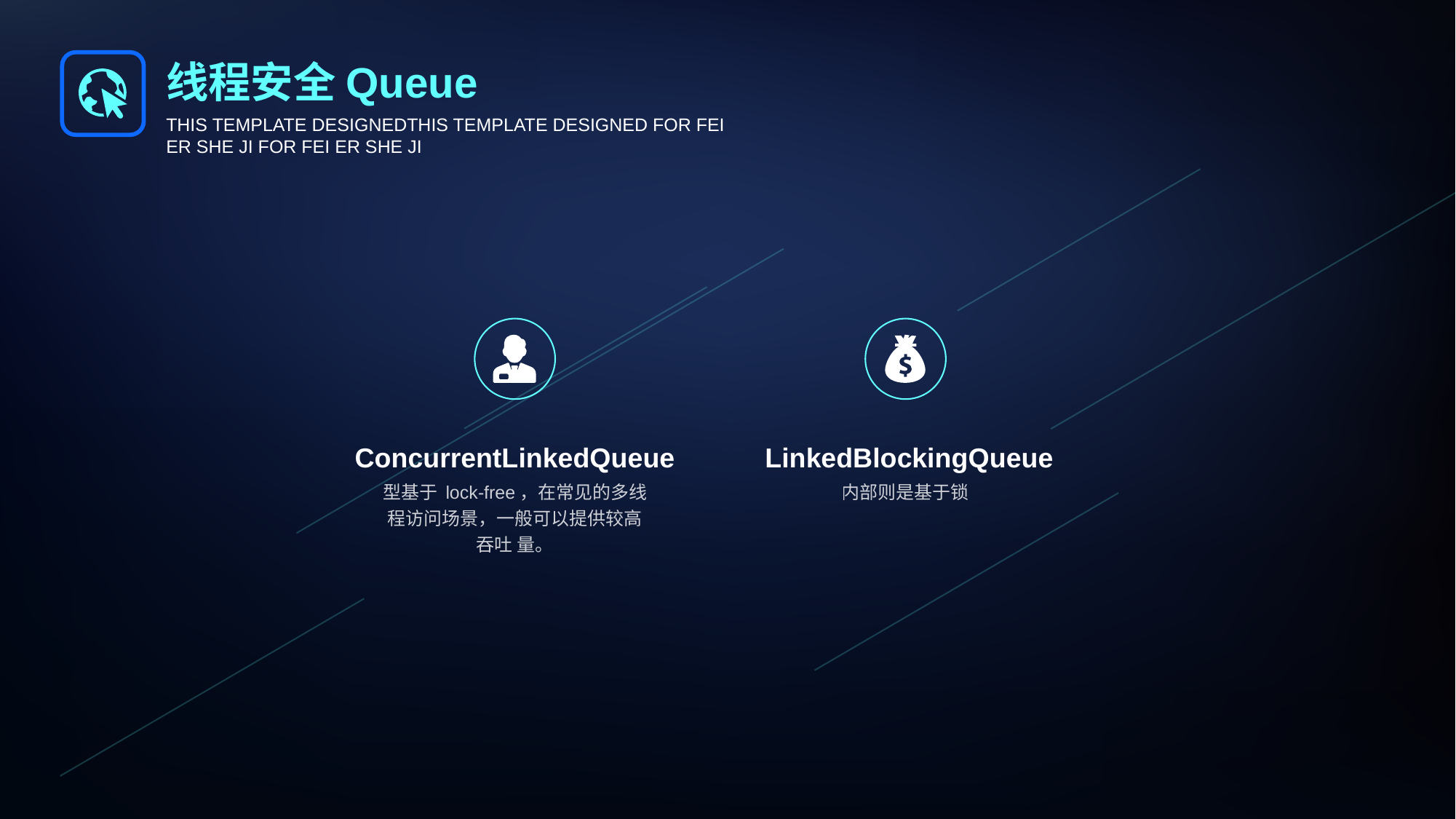

线程安全Queue

THIS TEMPLATE DESIGNEDTHIS TEMPLATE DESIGNED FOR FEI ER SHE JI FOR FEI ER SHE JI

ConcurrentLinkedQueue
型基于 lock-free，在常见的多线程访问场景，一般可以提供较高吞吐 量。

 LinkedBlockingQueue
内部则是基于锁